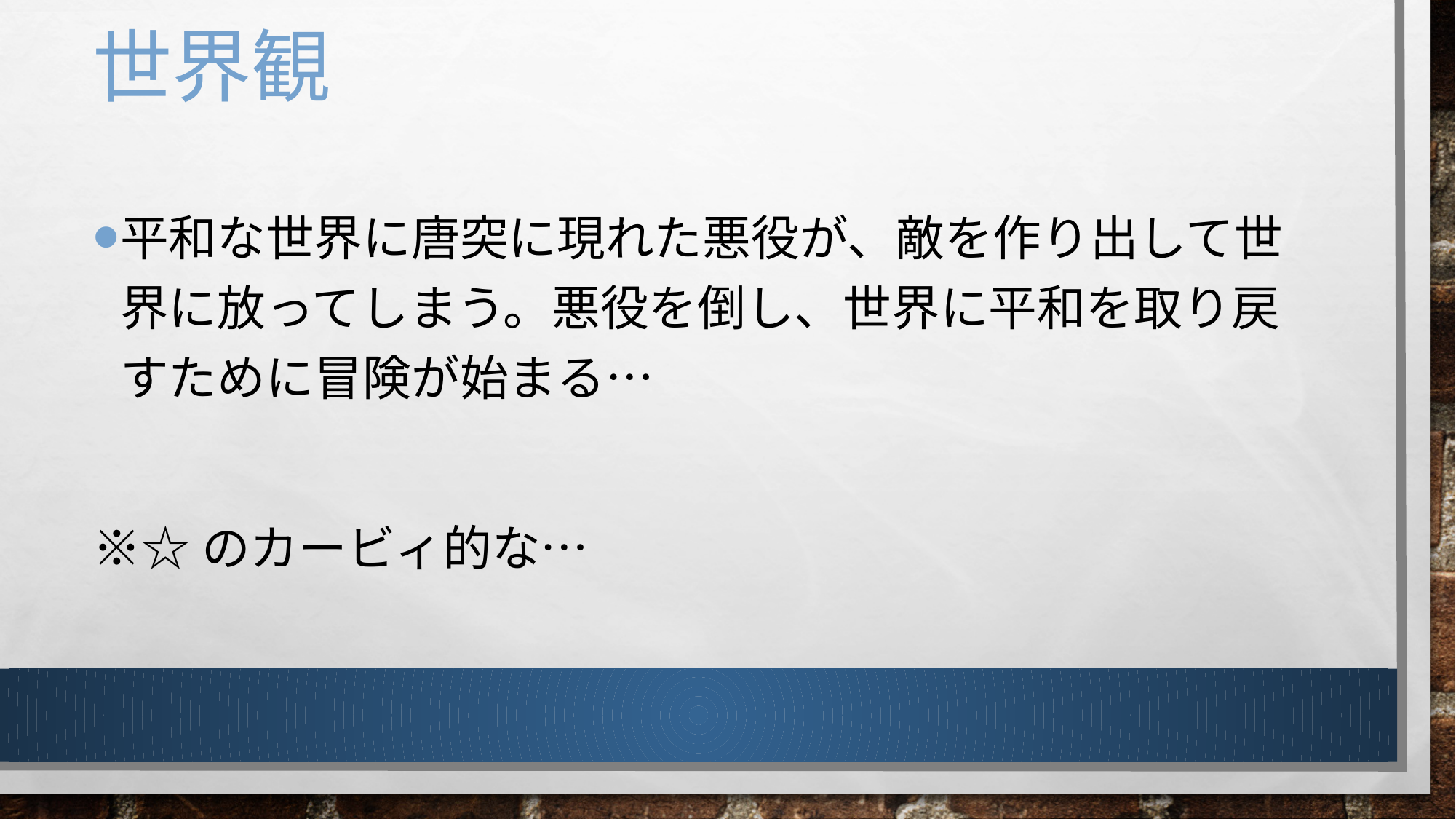

# 世界観
平和な世界に唐突に現れた悪役が、敵を作り出して世界に放ってしまう。悪役を倒し、世界に平和を取り戻すために冒険が始まる…

※☆のカービィ的な…